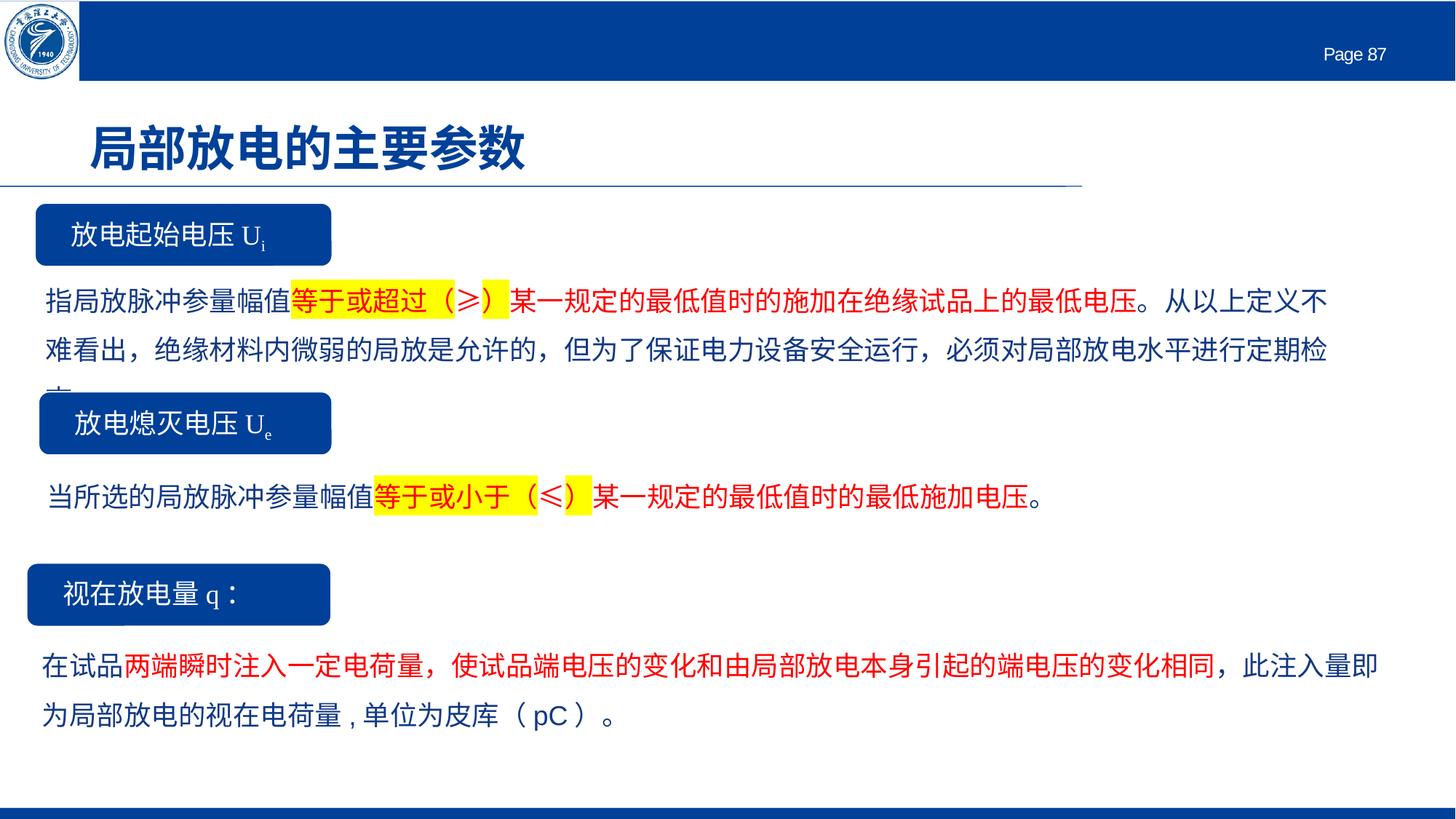

# 局部放电的主要参数

放电起始电压Ui
指局放脉冲参量幅值等于或超过（≥）某一规定的最低值时的施加在绝缘试品上的最低电压。从以上定义不难看出，绝缘材料内微弱的局放是允许的，但为了保证电力设备安全运行，必须对局部放电水平进行定期检查。

放电熄灭电压Ue
当所选的局放脉冲参量幅值等于或小于（≤）某一规定的最低值时的最低施加电压。

视在放电量q：
在试品两端瞬时注入一定电荷量，使试品端电压的变化和由局部放电本身引起的端电压的变化相同，此注入量即为局部放电的视在电荷量,单位为皮库（pC）。